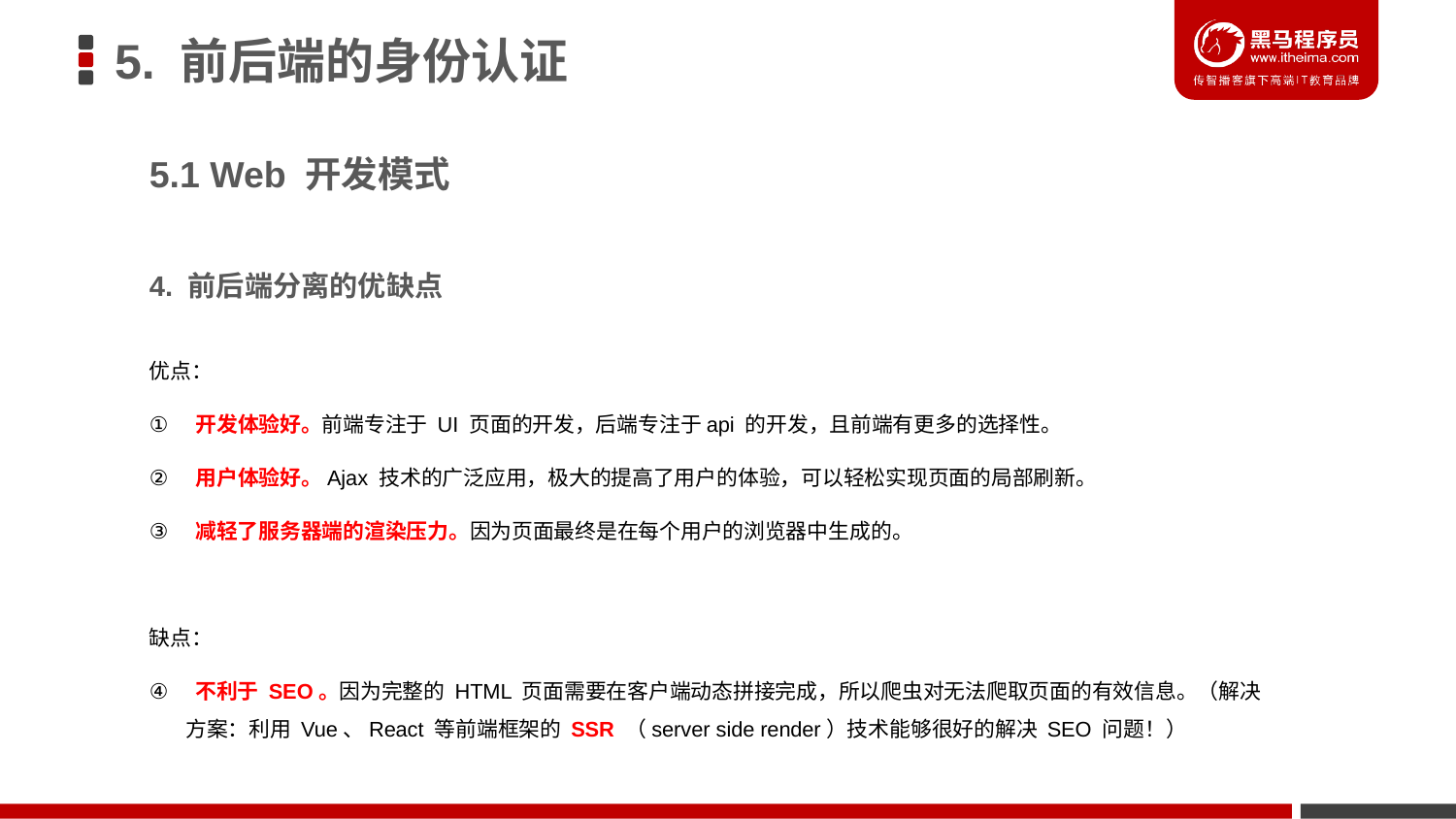

# 5. 前后端的身份认证
5.1 Web 开发模式
4. 前后端分离的优缺点
优点：
 开发体验好。前端专注于 UI 页面的开发，后端专注于api 的开发，且前端有更多的选择性。
 用户体验好。Ajax 技术的广泛应用，极大的提高了用户的体验，可以轻松实现页面的局部刷新。
 减轻了服务器端的渲染压力。因为页面最终是在每个用户的浏览器中生成的。

缺点：
 不利于 SEO。因为完整的 HTML 页面需要在客户端动态拼接完成，所以爬虫对无法爬取页面的有效信息。（解决方案：利用 Vue、React 等前端框架的 SSR （server side render）技术能够很好的解决 SEO 问题！）